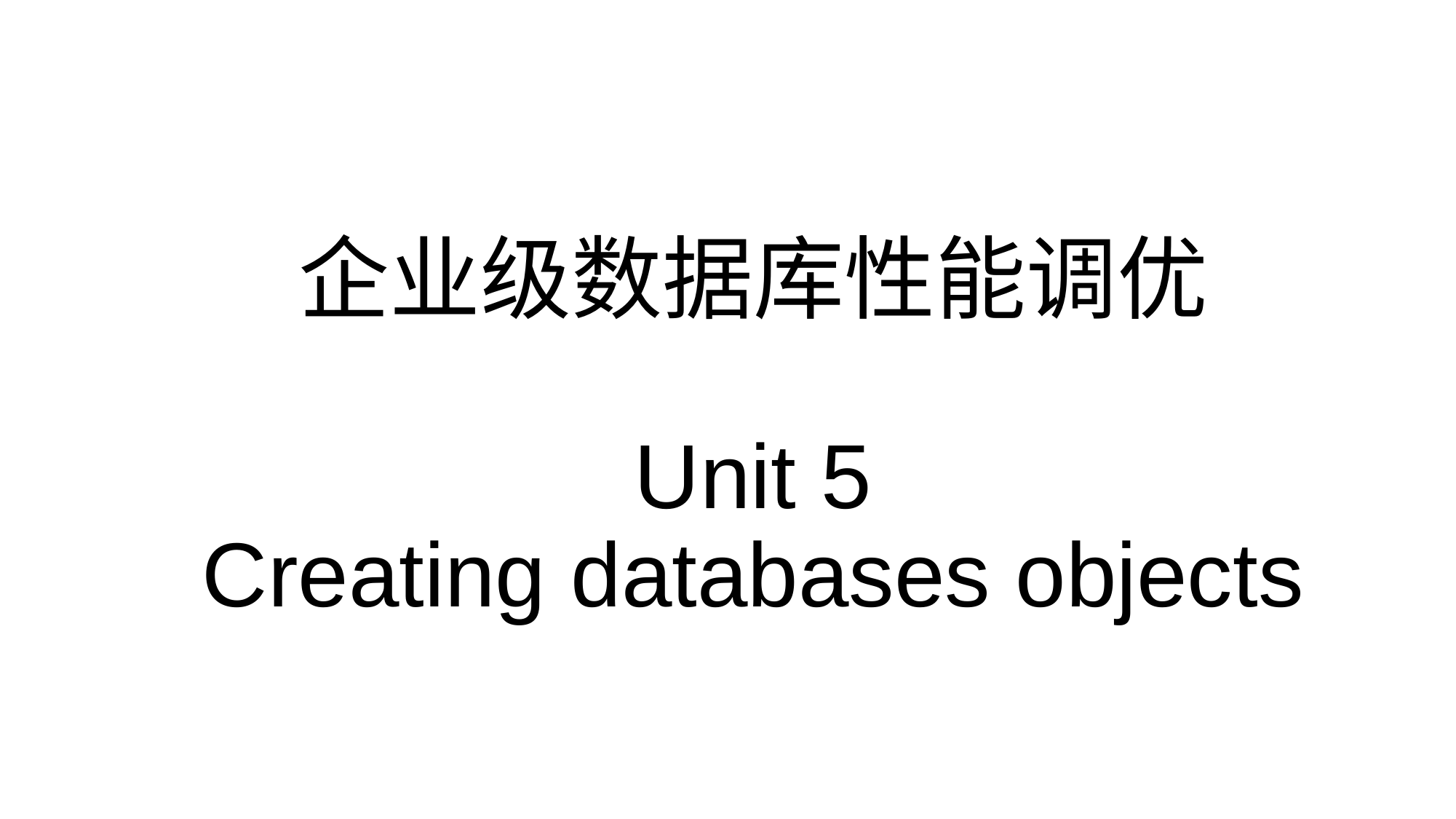

# 企业级数据库性能调优 Unit 5 Creating databases objects